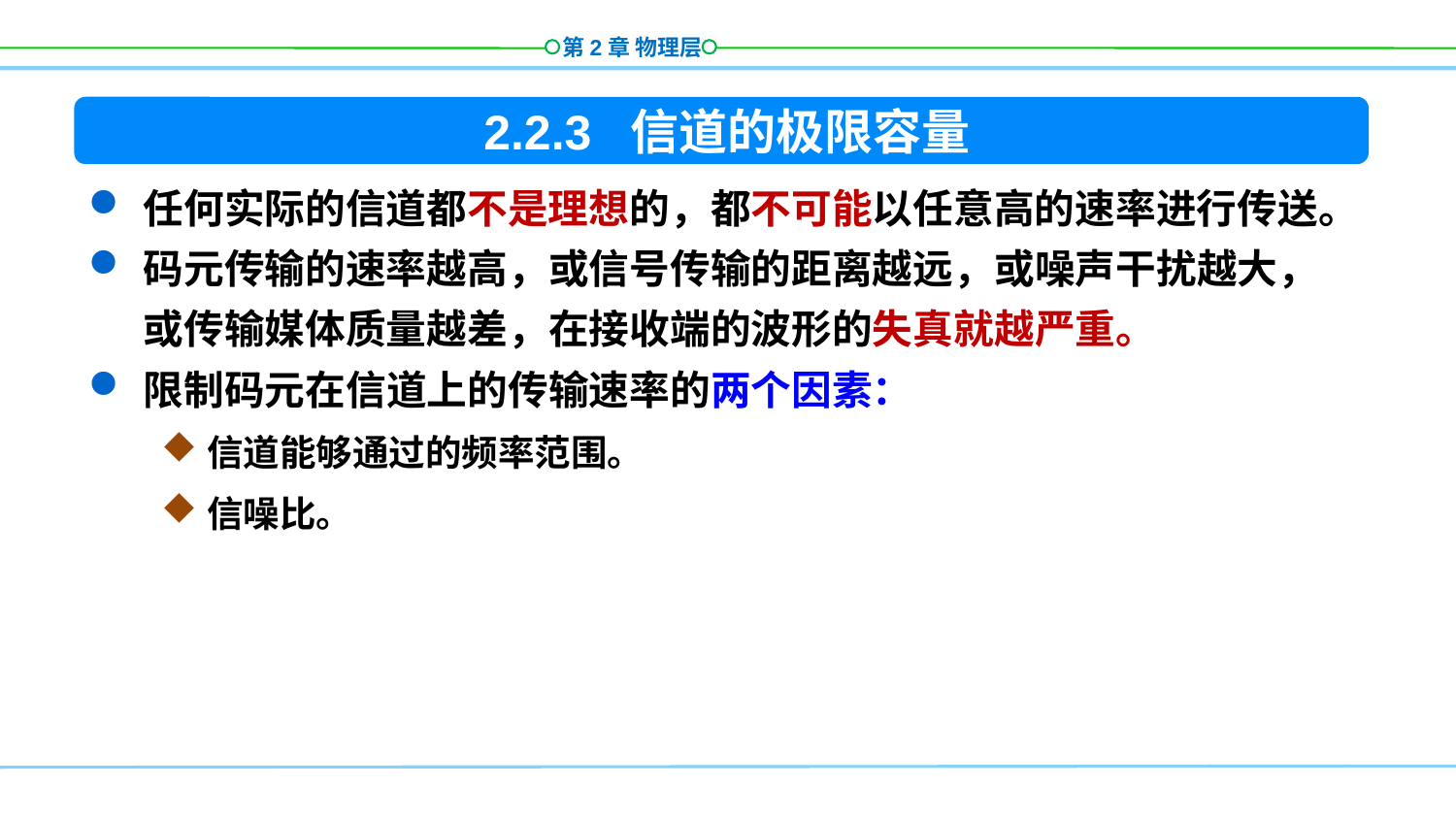

2.2.3  信道的极限容量
任何实际的信道都不是理想的，都不可能以任意高的速率进行传送。
码元传输的速率越高，或信号传输的距离越远，或噪声干扰越大，或传输媒体质量越差，在接收端的波形的失真就越严重。
限制码元在信道上的传输速率的两个因素：
信道能够通过的频率范围。
信噪比。